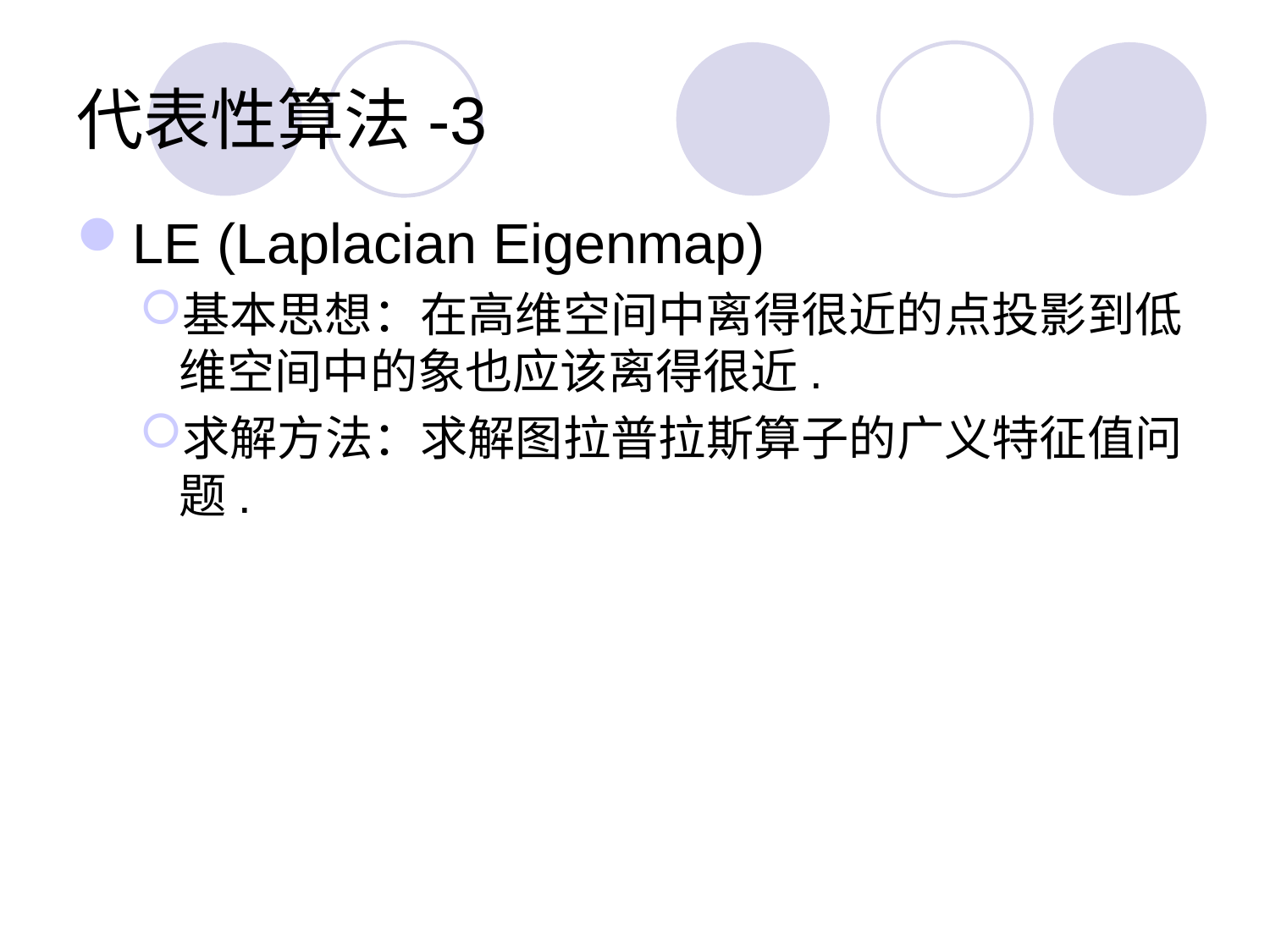

# 代表性算法-3
LE (Laplacian Eigenmap)
基本思想：在高维空间中离得很近的点投影到低维空间中的象也应该离得很近.
求解方法：求解图拉普拉斯算子的广义特征值问题.
63